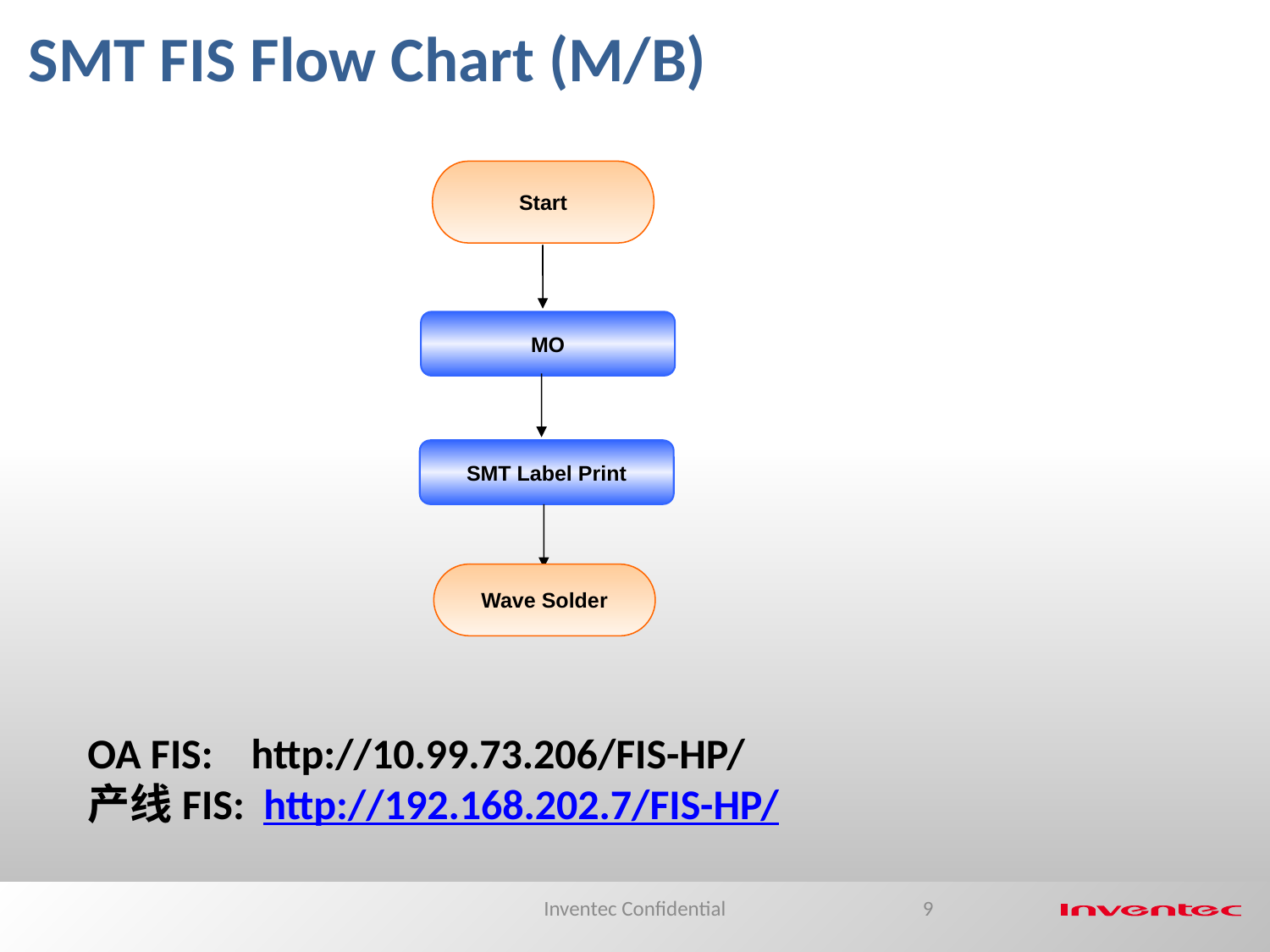

# SMT FIS Flow Chart (M/B)
Start

MO

SMT Label Print

Wave Solder
OA FIS:    http://10.99.73.206/FIS-HP/
产线FIS:  http://192.168.202.7/FIS-HP/
Inventec Confidential
9